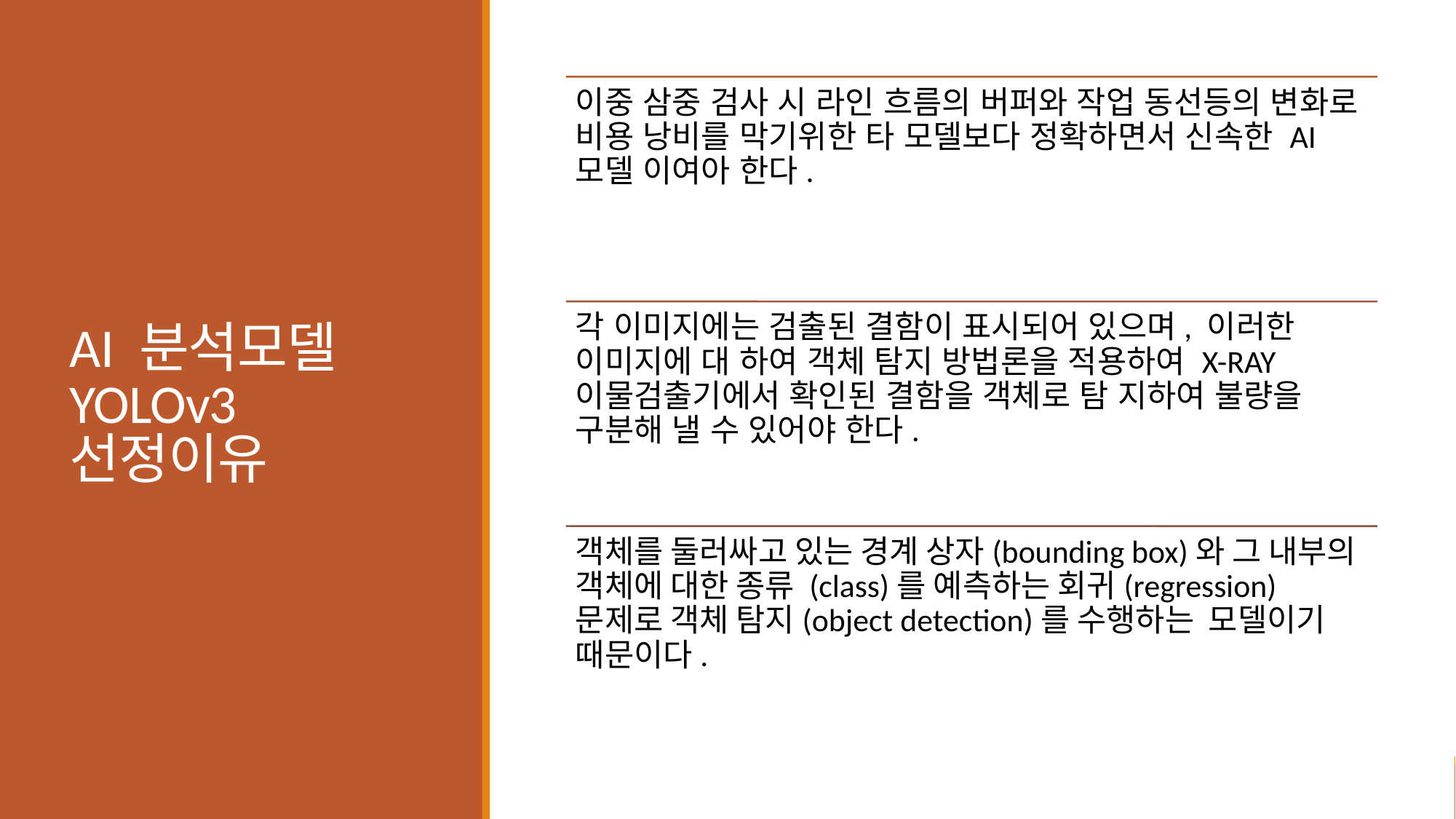

# AI 분석모델 YOLOv3 선정이유
이중 삼중 검사 시 라인 흐름의 버퍼와 작업 동선등의 변화로 비용 낭비를 막기위한 타 모델보다 정확하면서 신속한 AI 모델 이여아 한다.
각 이미지에는 검출된 결함이 표시되어 있으며, 이러한 이미지에 대 하여 객체 탐지 방법론을 적용하여 X-RAY 이물검출기에서 확인된 결함을 객체로 탐 지하여 불량을 구분해 낼 수 있어야 한다.
객체를 둘러싸고 있는 경계 상자(bounding box)와 그 내부의 객체에 대한 종류 (class)를 예측하는 회귀(regression) 문제로 객체 탐지(object detection)를 수행하는  모델이기 때문이다.